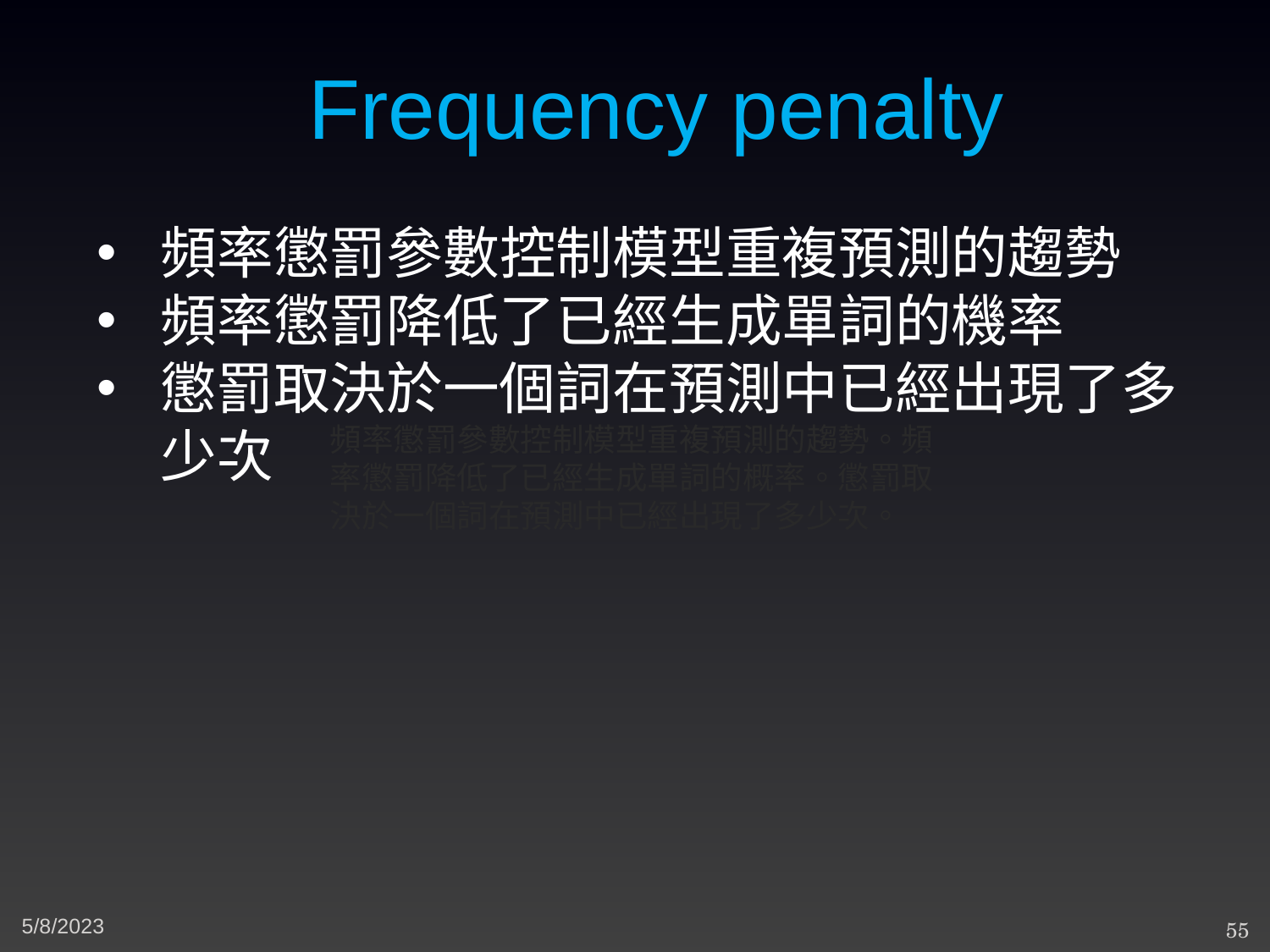

Frequency penalty
頻率懲罰參數控制模型重複預測的趨勢
頻率懲罰降低了已經生成單詞的機率
懲罰取決於一個詞在預測中已經出現了多少次
頻率懲罰參數控制模型重複預測的趨勢。頻率懲罰降低了已經生成單詞的概率。懲罰取決於一個詞在預測中已經出現了多少次。
5/8/2023
55